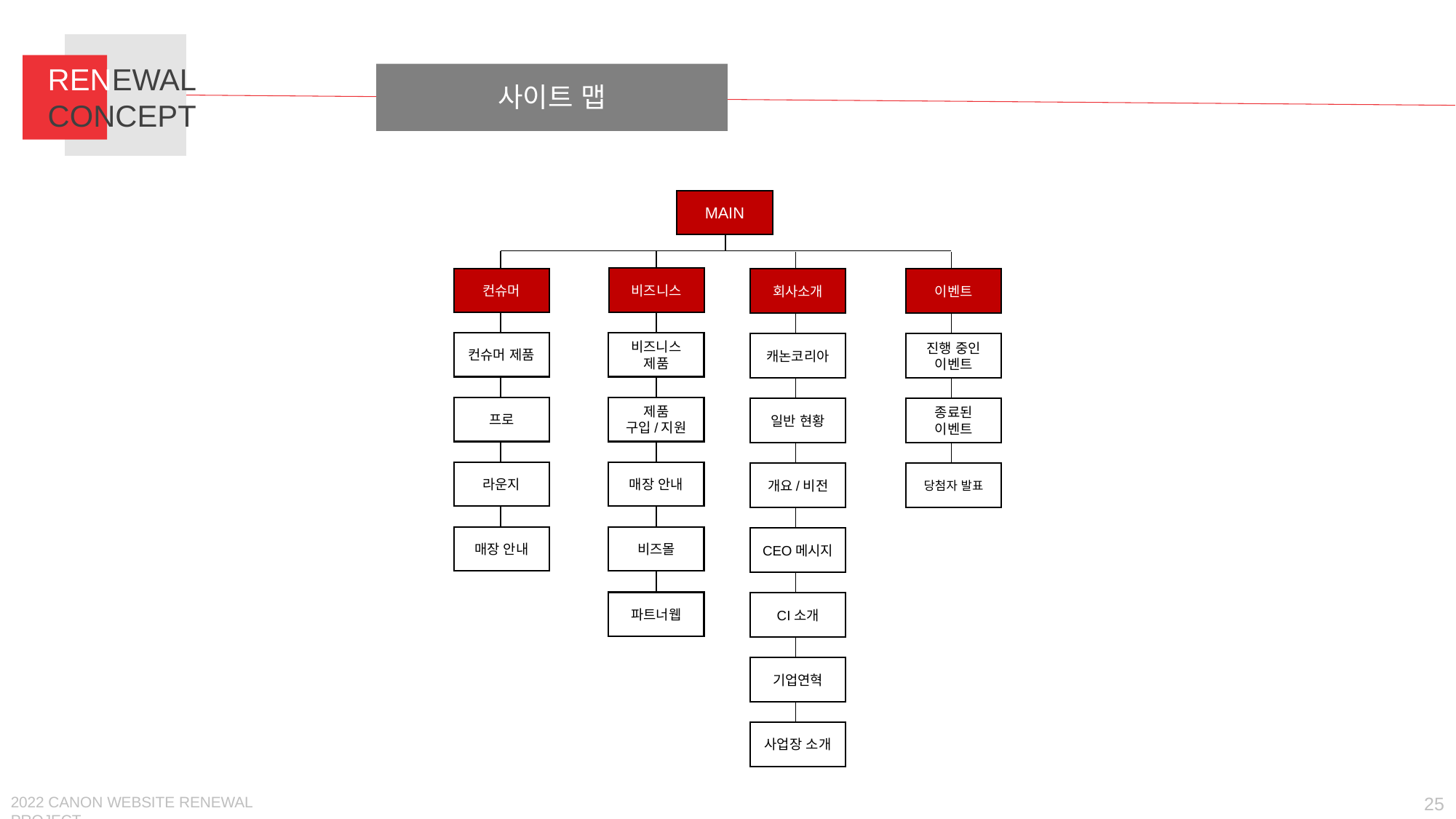

RENEWAL
CONCEPT

사이트 맵
MAIN
비즈니스
컨슈머
회사소개
이벤트
컨슈머 제품
비즈니스
제품
캐논코리아
진행 중인
이벤트
프로
제품
구입/지원
일반 현황
종료된
이벤트
라운지
매장 안내
개요/비전
당첨자 발표
매장 안내
비즈몰
CEO메시지
파트너웹
CI소개
기업연혁
사업장 소개
25